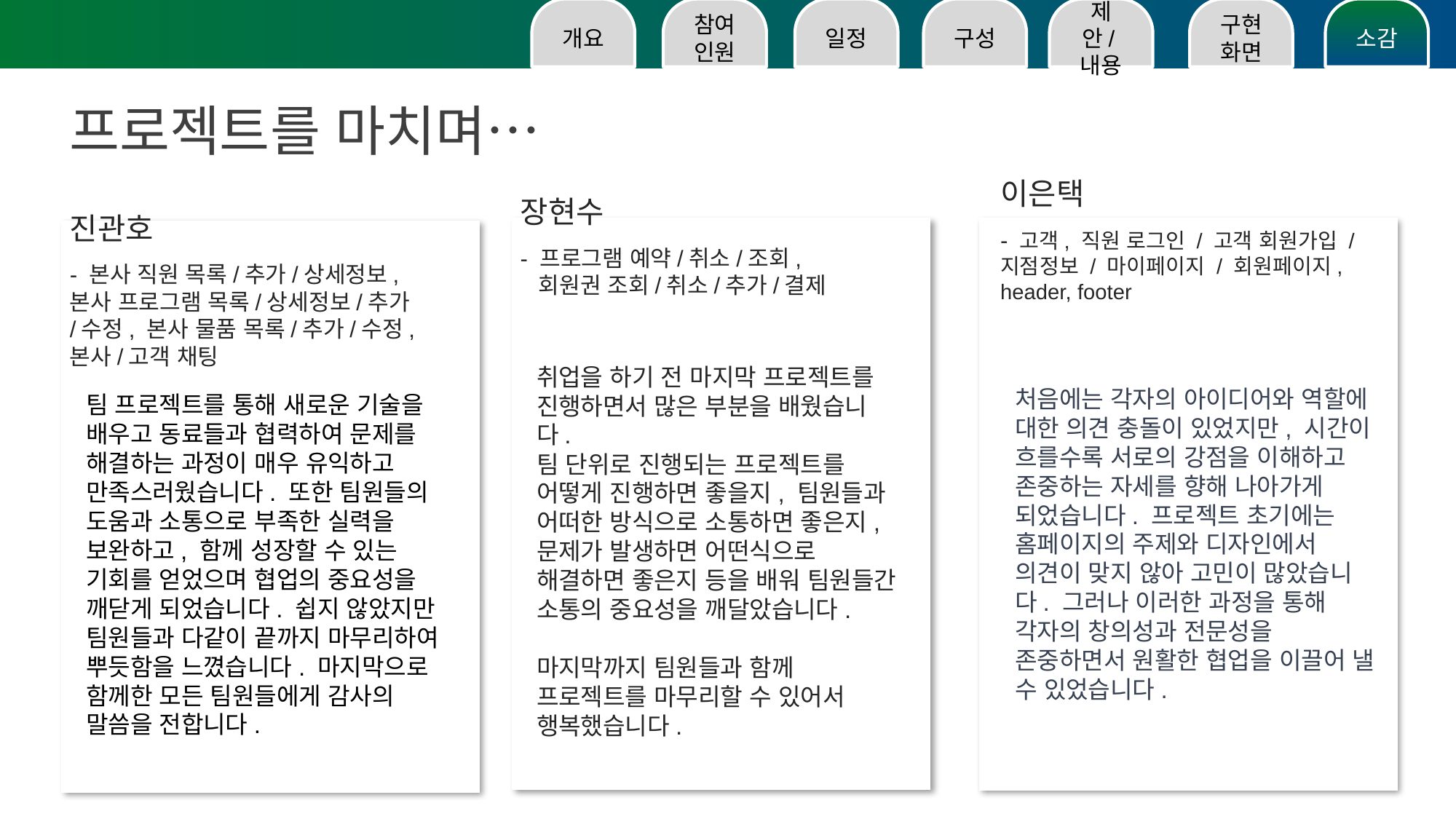

소감
구현화면
제안/내용
구성
일정
참여인원
개요

프로젝트를 마치며…
이은택

- 고객, 직원 로그인 / 고객 회원가입 / 지점정보 / 마이페이지 / 회원페이지, header, footer
장현수

- 프로그램 예약/취소/조회,
  회원권 조회/취소/추가/결제

진관호

- 본사 직원 목록/추가/상세정보, 본사 프로그램 목록/상세정보/추가/수정, 본사 물품 목록/추가/수정, 본사/고객 채팅

취업을 하기 전 마지막 프로젝트를 진행하면서 많은 부분을 배웠습니다.
팀 단위로 진행되는 프로젝트를 어떻게 진행하면 좋을지, 팀원들과 어떠한 방식으로 소통하면 좋은지, 문제가 발생하면 어떤식으로 해결하면 좋은지 등을 배워 팀원들간 소통의 중요성을 깨달았습니다.

마지막까지 팀원들과 함께 프로젝트를 마무리할 수 있어서 행복했습니다.

팀 프로젝트를 통해 새로운 기술을 배우고 동료들과 협력하여 문제를 해결하는 과정이 매우 유익하고 만족스러웠습니다. 또한 팀원들의 도움과 소통으로 부족한 실력을 보완하고, 함께 성장할 수 있는 기회를 얻었으며 협업의 중요성을 깨닫게 되었습니다. 쉽지 않았지만 팀원들과 다같이 끝까지 마무리하여 뿌듯함을 느꼈습니다. 마지막으로 함께한 모든 팀원들에게 감사의 말씀을 전합니다.
처음에는 각자의 아이디어와 역할에 대한 의견 충돌이 있었지만, 시간이 흐를수록 서로의 강점을 이해하고 존중하는 자세를 향해 나아가게 되었습니다. 프로젝트 초기에는 홈페이지의 주제와 디자인에서 의견이 맞지 않아 고민이 많았습니다. 그러나 이러한 과정을 통해 각자의 창의성과 전문성을 존중하면서 원활한 협업을 이끌어 낼 수 있었습니다.